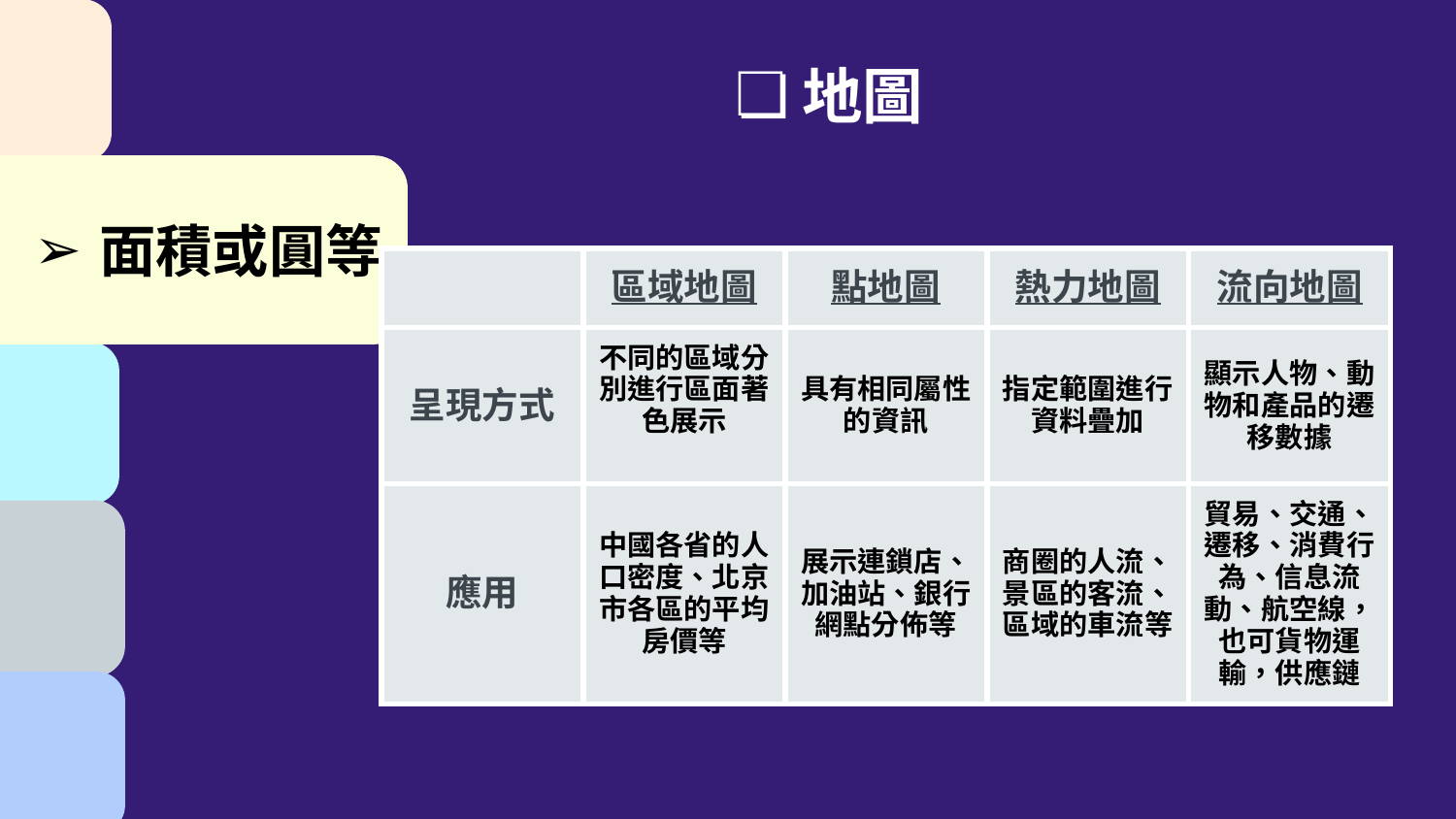

地圖
面積或圓等
|  | 區域地圖 | 點地圖 | 熱力地圖 | 流向地圖 |
| --- | --- | --- | --- | --- |
| 呈現方式 | 不同的區域分別進行區面著色展示 | 具有相同屬性的資訊 | 指定範圍進行資料疊加 | 顯示人物、動物和產品的遷移數據 |
| 應用 | 中國各省的人口密度、北京市各區的平均房價等 | 展示連鎖店、加油站、銀行網點分佈等 | 商圈的人流、景區的客流、區域的車流等 | 貿易、交通、遷移、消費行為、信息流動、航空線，也可貨物運輸，供應鏈 |